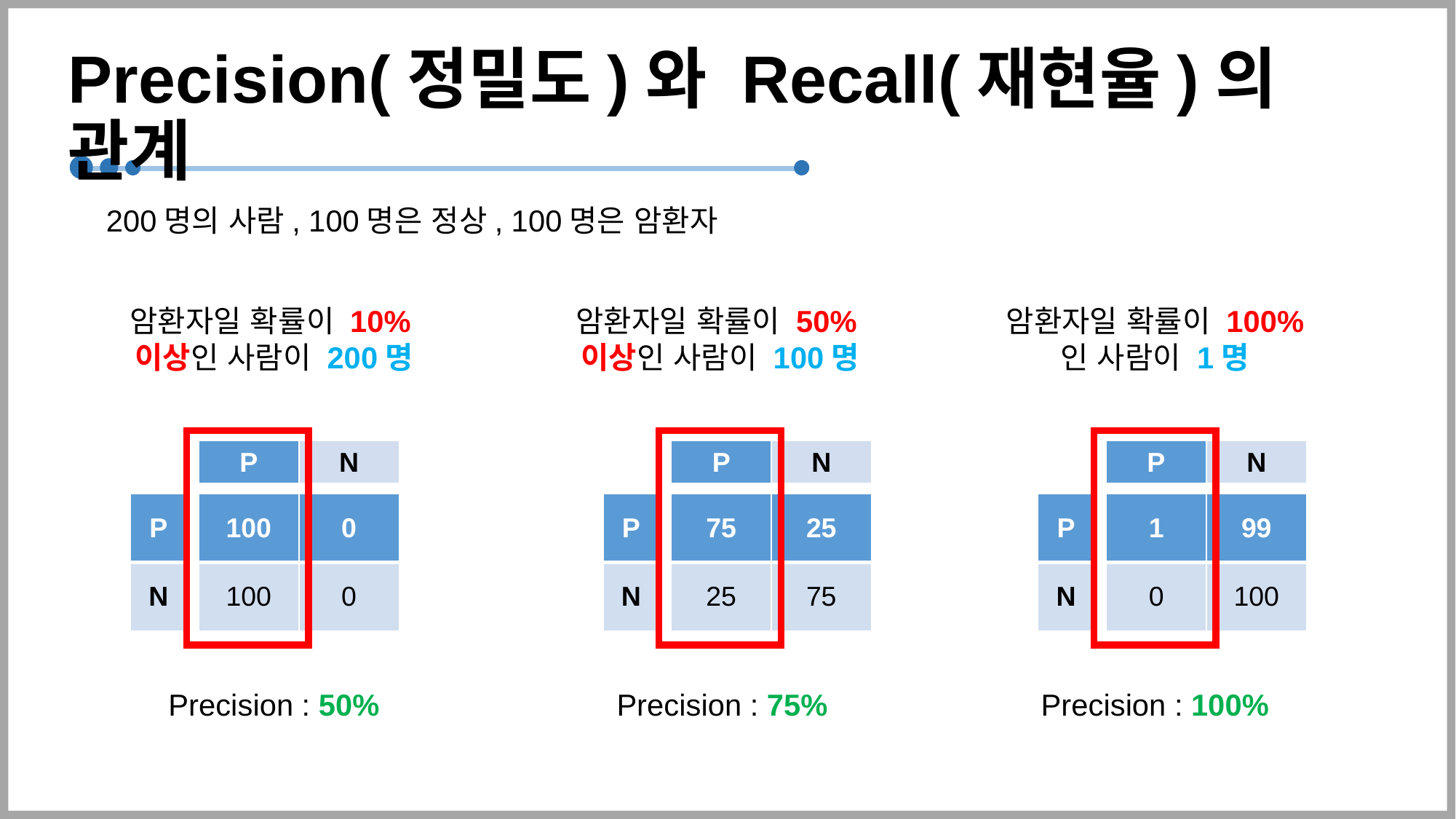

# Precision(정밀도)와 Recall(재현율)의 관계
200명의 사람, 100명은 정상, 100명은 암환자
암환자일 확률이 10%이상인 사람이 200명
암환자일 확률이 50%이상인 사람이 100명
암환자일 확률이 100%
인 사람이 1명

| P | N |
| --- | --- |
| P | N |
| --- | --- |
| P | N |
| --- | --- |
| P |
| --- |
| N |
| 100 | 0 |
| --- | --- |
| 100 | 0 |
| P |
| --- |
| N |
| 75 | 25 |
| --- | --- |
| 25 | 75 |
| P |
| --- |
| N |
| 1 | 99 |
| --- | --- |
| 0 | 100 |
Precision : 50%
Precision : 75%
Precision : 100%